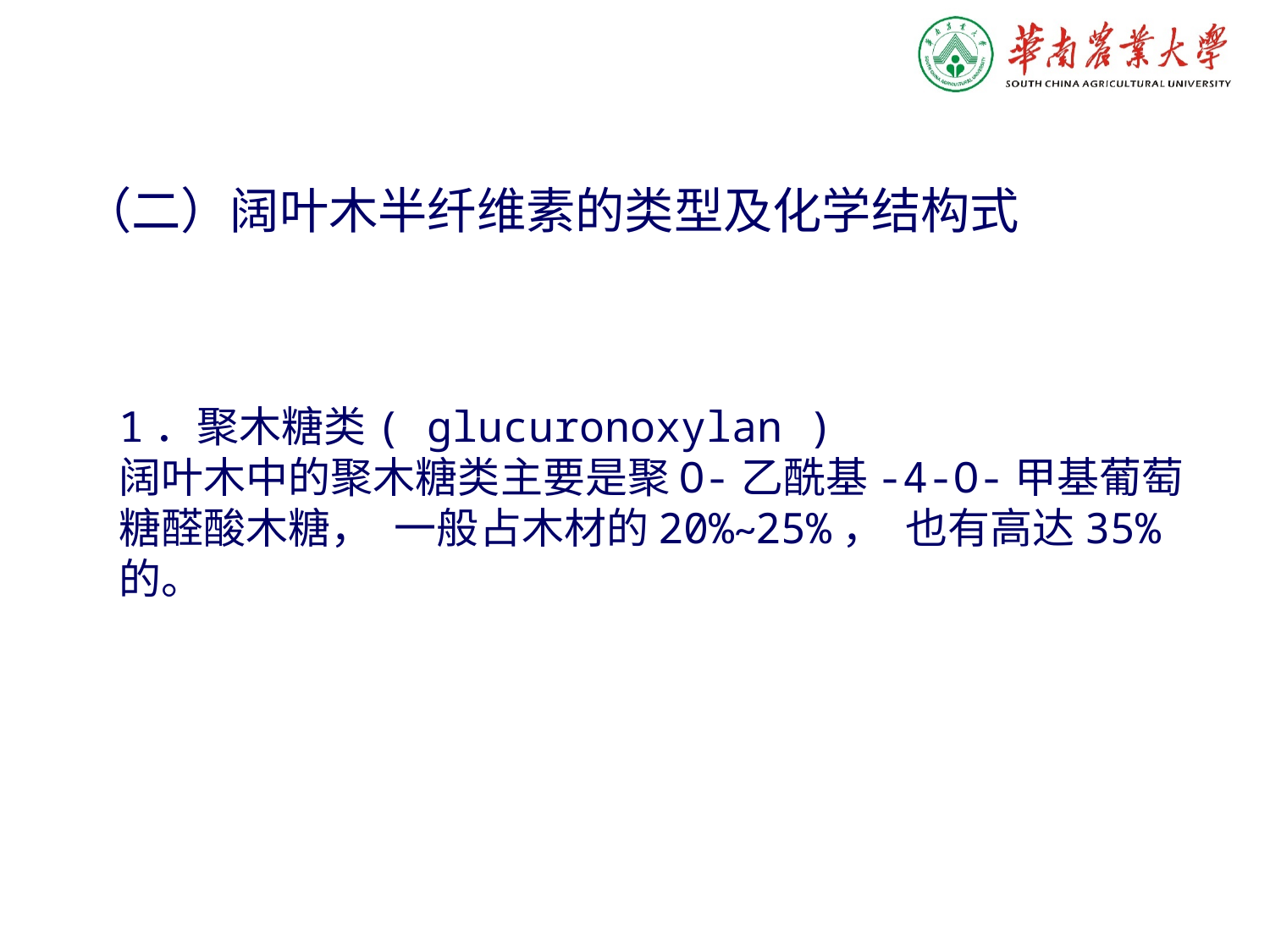

（二）阔叶木半纤维素的类型及化学结构式
1．聚木糖类( glucuronoxylan )
阔叶木中的聚木糖类主要是聚O-乙酰基-4-O-甲基葡萄糖醛酸木糖， 一般占木材的20%~25%， 也有高达35%的。